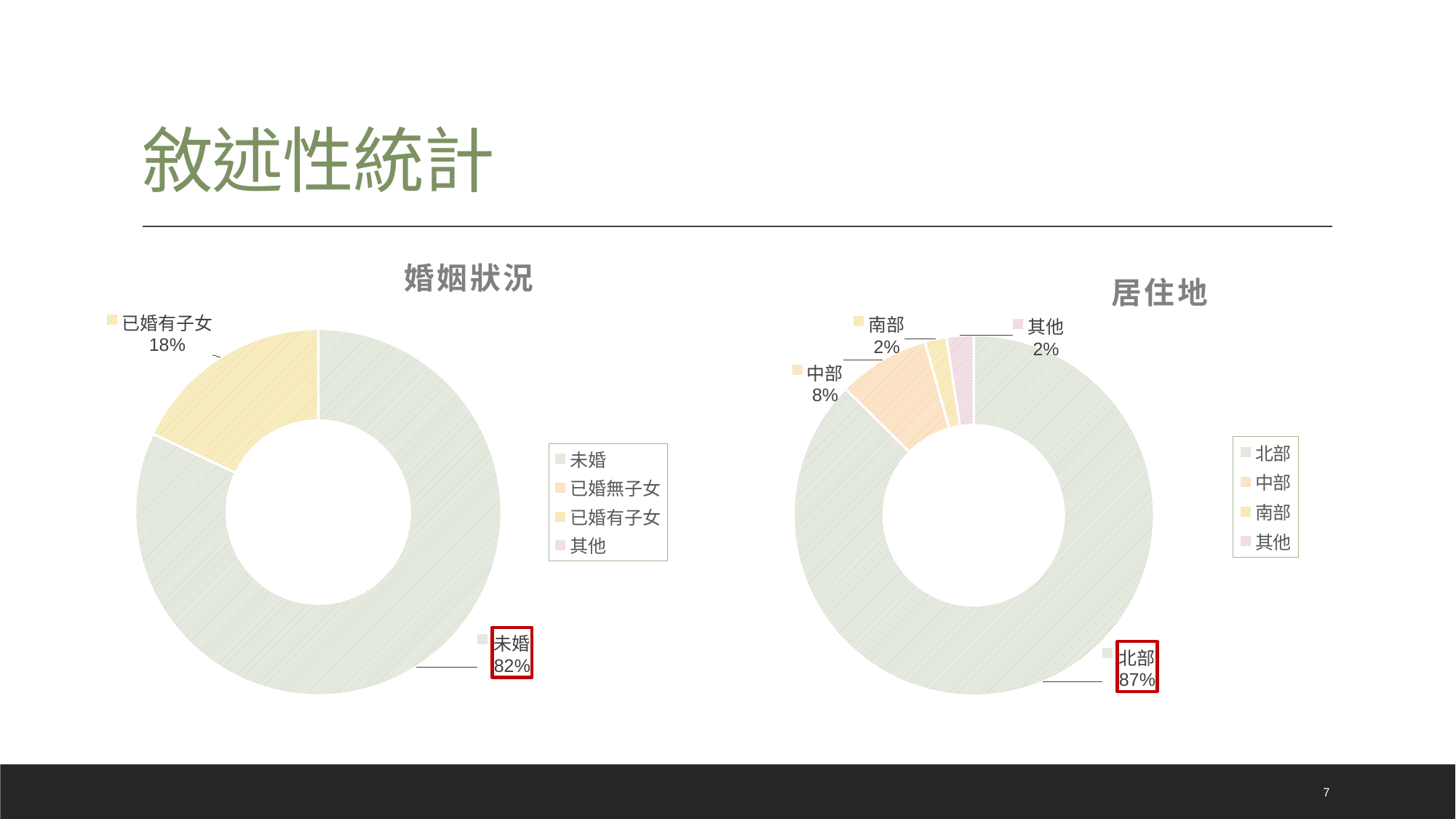

# 敘述性統計

### Chart: 婚姻狀況

| Category | 次數 |
|---|---|
| 未婚 | 169.0 |
| 已婚無子女 | 0.0 |
| 已婚有子女 | 37.0 |
| 其他 | 0.0 |

### Chart: 居住地

| Category | 次數 |
|---|---|
| 北部 | 180.0 |
| 中部 | 17.0 |
| 南部 | 4.0 |
| 其他 | 5.0 |
7